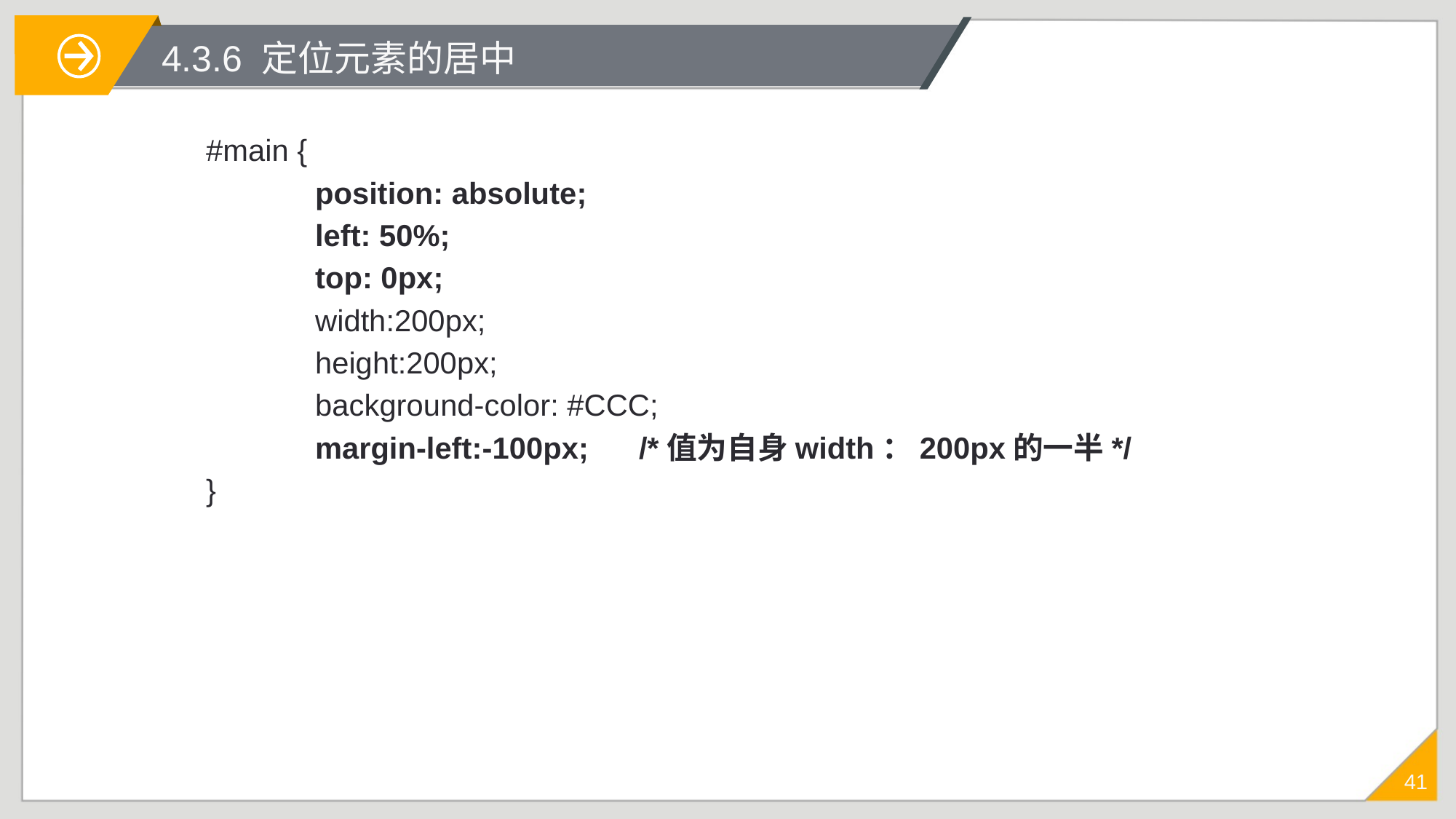

# 4.3.6 定位元素的居中
#main {
	position: absolute;
	left: 50%;
	top: 0px;
	width:200px;
	height:200px;
	background-color: #CCC;
	margin-left:-100px;      /*值为自身width：200px的一半*/
}